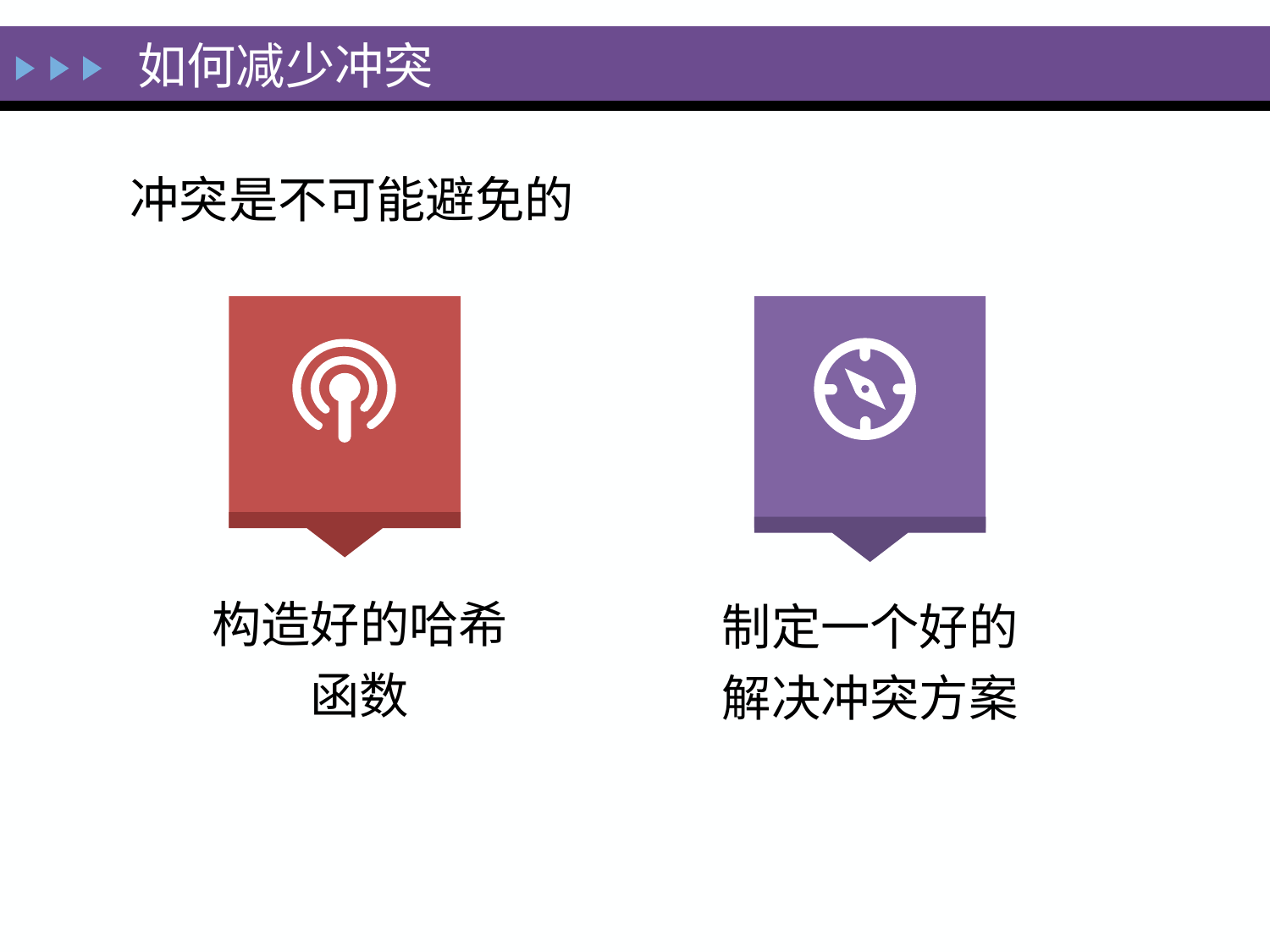

如何减少冲突
冲突是不可能避免的

构造好的哈希函数

制定一个好的解决冲突方案